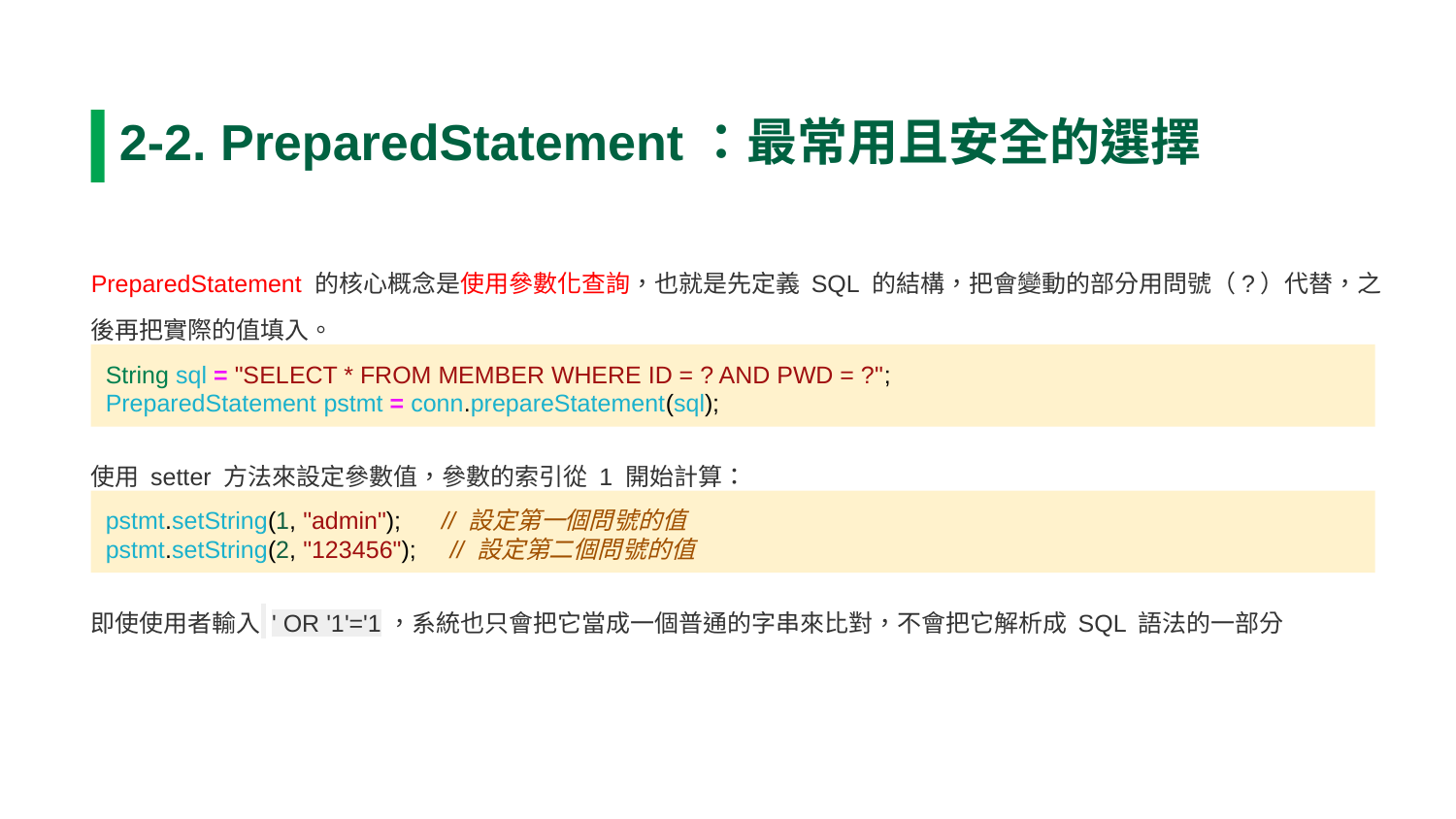

2-2. PreparedStatement：最常用且安全的選擇
PreparedStatement 的核心概念是使用參數化查詢，也就是先定義 SQL 的結構，把會變動的部分用問號（?）代替，之後再把實際的值填入。
String sql = "SELECT * FROM MEMBER WHERE ID = ? AND PWD = ?";
PreparedStatement pstmt = conn.prepareStatement(sql);
使用 setter 方法來設定參數值，參數的索引從 1 開始計算：
pstmt.setString(1, "admin");      // 設定第一個問號的值
pstmt.setString(2, "123456");     // 設定第二個問號的值
即使使用者輸入 ' OR '1'='1，系統也只會把它當成一個普通的字串來比對，不會把它解析成 SQL 語法的一部分